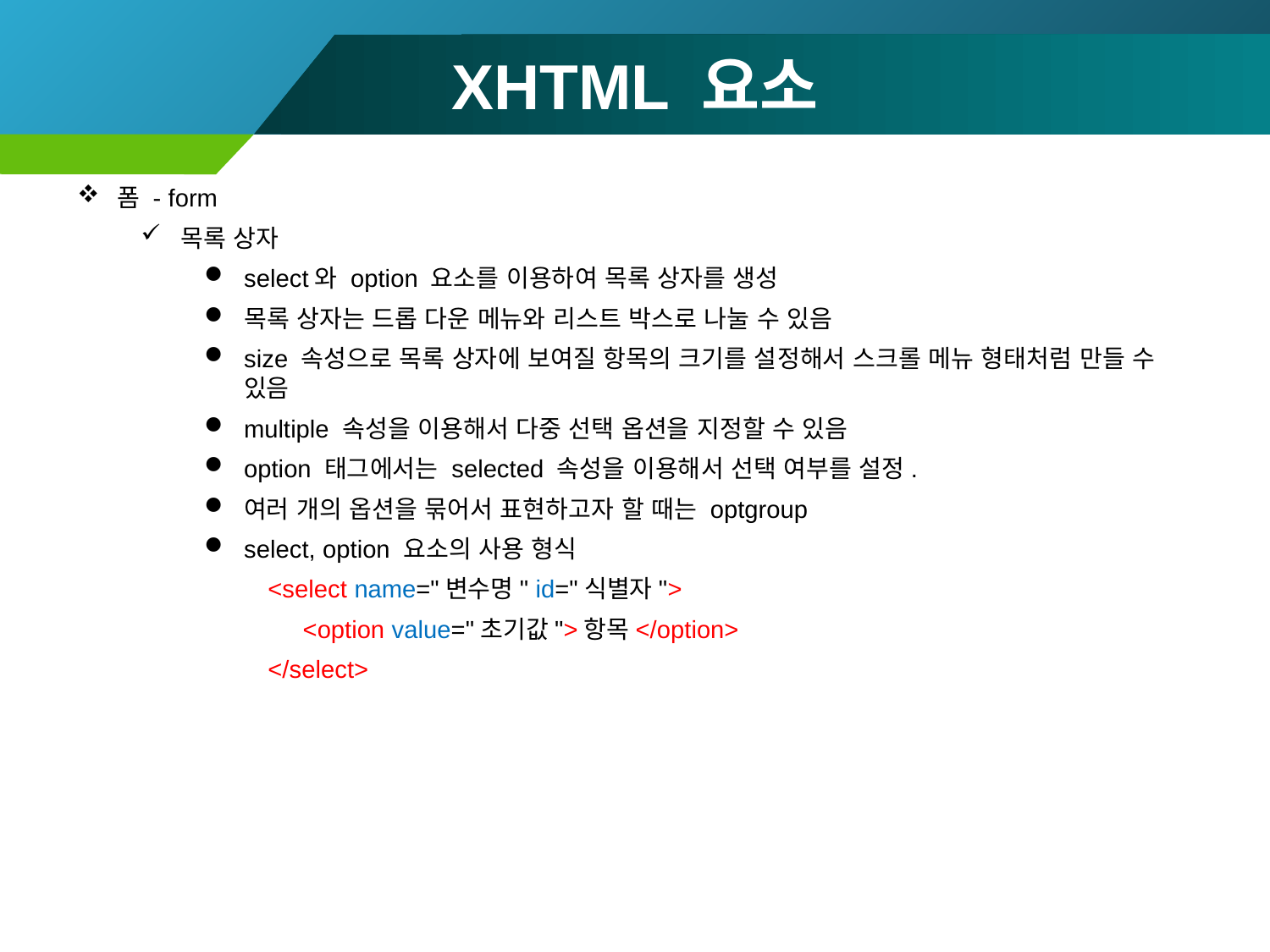

# XHTML 요소
폼 - form
목록 상자
select와 option 요소를 이용하여 목록 상자를 생성
목록 상자는 드롭 다운 메뉴와 리스트 박스로 나눌 수 있음
size 속성으로 목록 상자에 보여질 항목의 크기를 설정해서 스크롤 메뉴 형태처럼 만들 수 있음
multiple 속성을 이용해서 다중 선택 옵션을 지정할 수 있음
option 태그에서는 selected 속성을 이용해서 선택 여부를 설정.
여러 개의 옵션을 묶어서 표현하고자 할 때는 optgroup
select, option 요소의 사용 형식
<select name="변수명" id="식별자">
     <option value="초기값">항목</option>
</select>

120